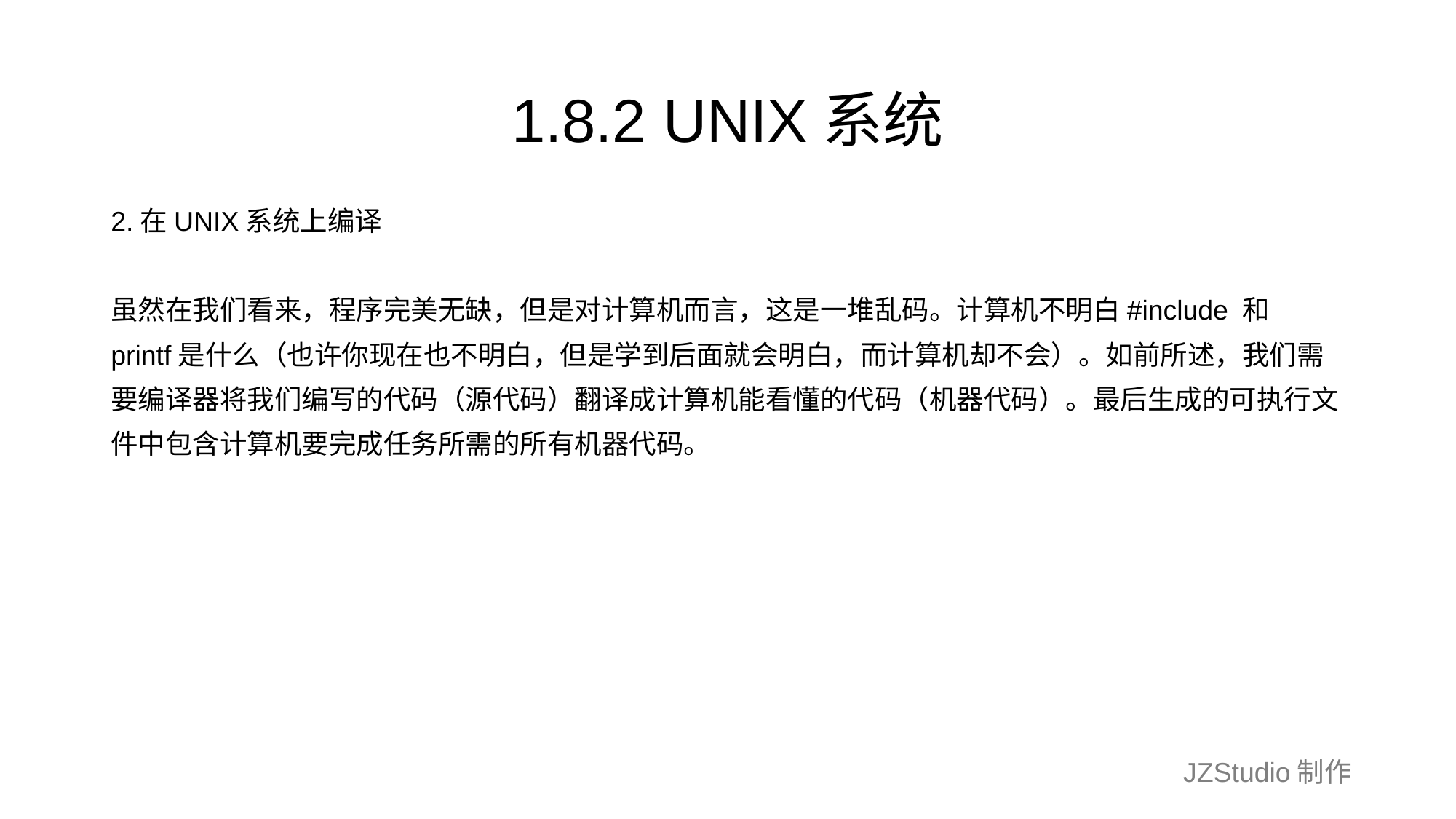

# 1.8.2 UNIX系统
2.在UNIX系统上编译

虽然在我们看来，程序完美无缺，但是对计算机而言，这是一堆乱码。计算机不明白#include 和
printf是什么（也许你现在也不明白，但是学到后面就会明白，而计算机却不会）。如前所述，我们需
要编译器将我们编写的代码（源代码）翻译成计算机能看懂的代码（机器代码）。最后生成的可执行文
件中包含计算机要完成任务所需的所有机器代码。